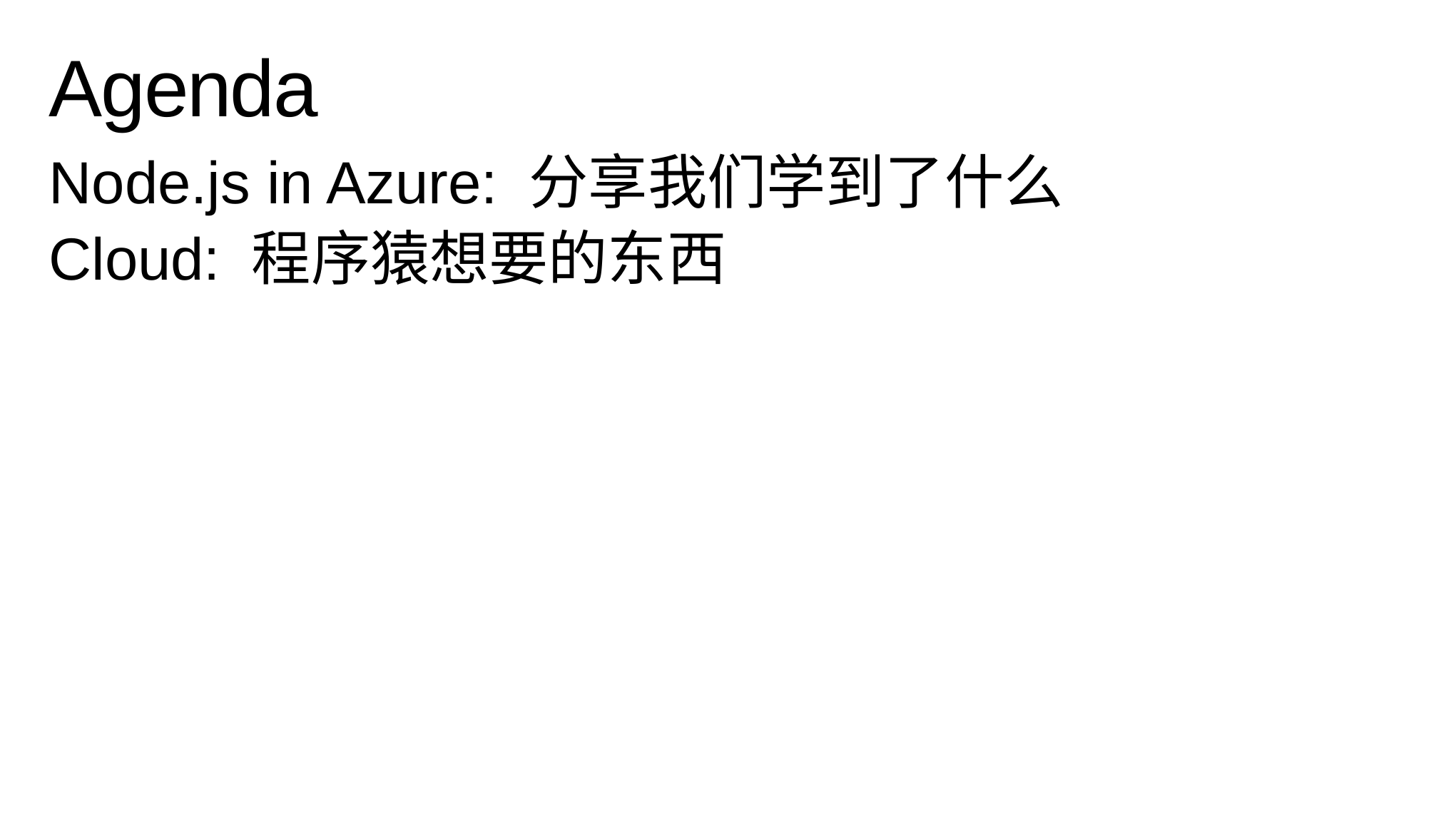

# Agenda
Node.js in Azure: 分享我们学到了什么
Cloud: 程序猿想要的东西